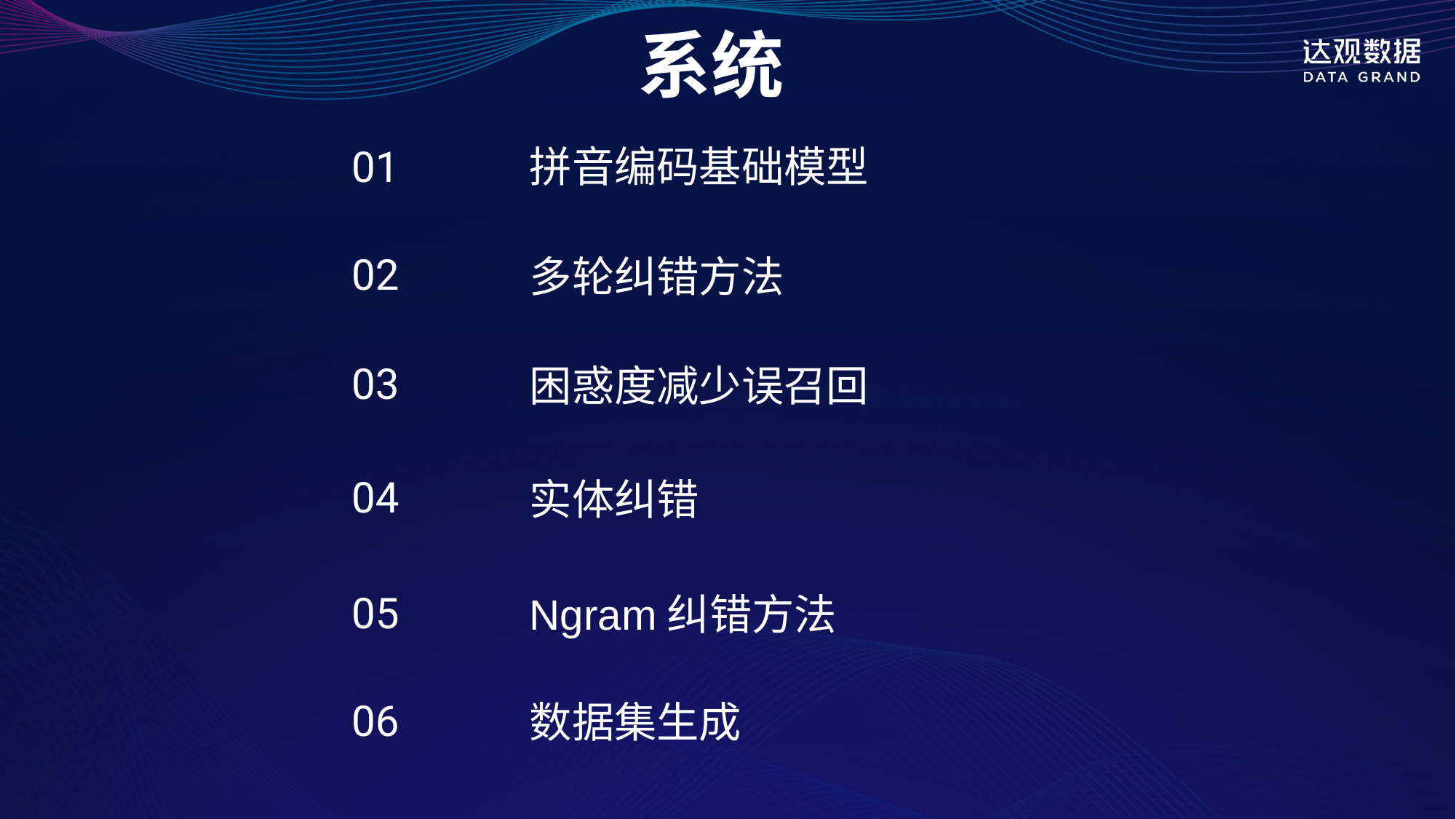

系统
01
拼音编码基础模型
02
多轮纠错方法
03
困惑度减少误召回
04
实体纠错
05
Ngram纠错方法
06
数据集生成